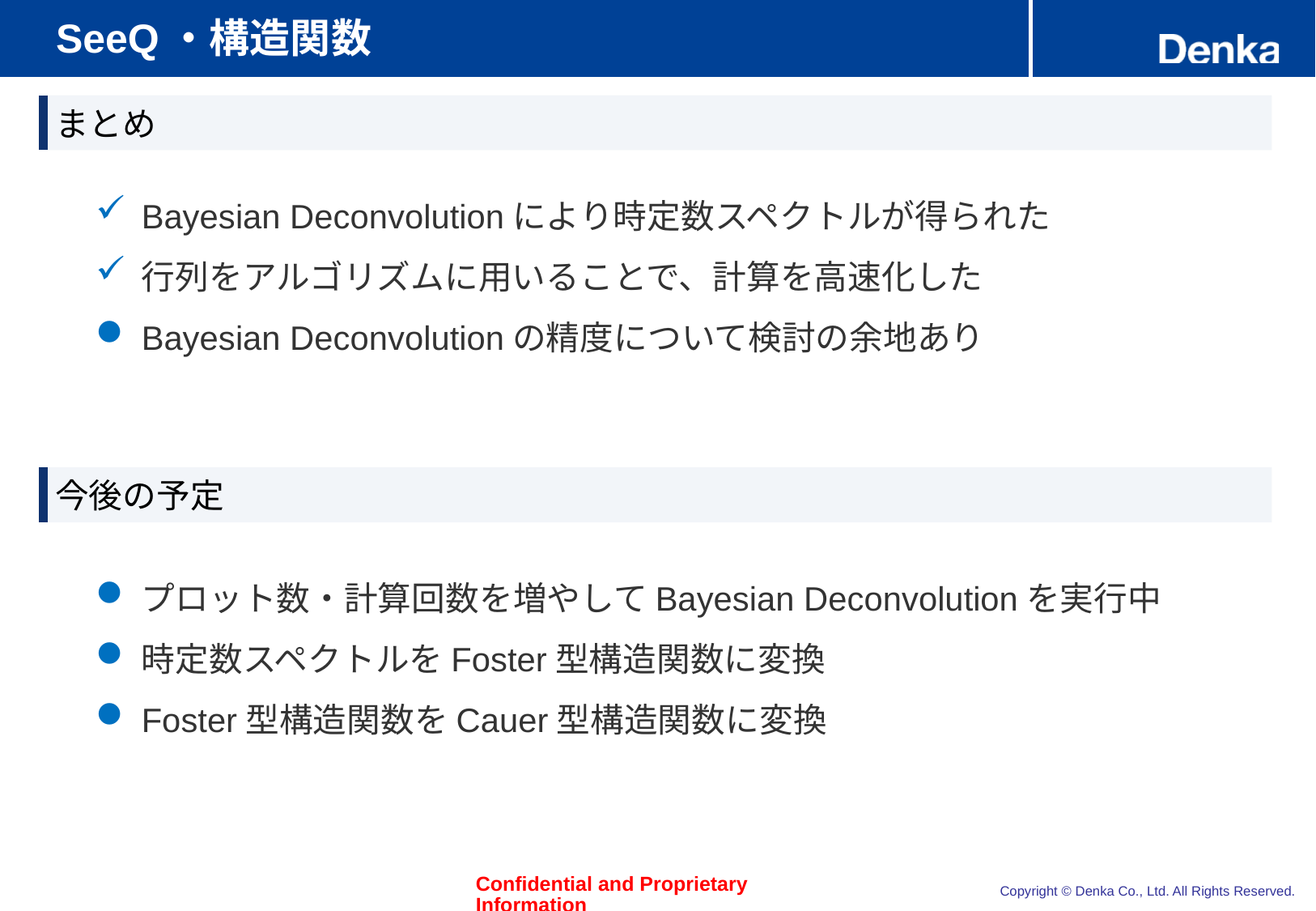

# SeeQ・構造関数
まとめ

Bayesian Deconvolutionにより時定数スペクトルが得られた
行列をアルゴリズムに用いることで、計算を高速化した
Bayesian Deconvolutionの精度について検討の余地あり
今後の予定

プロット数・計算回数を増やしてBayesian Deconvolutionを実行中
時定数スペクトルをFoster型構造関数に変換
Foster型構造関数をCauer型構造関数に変換